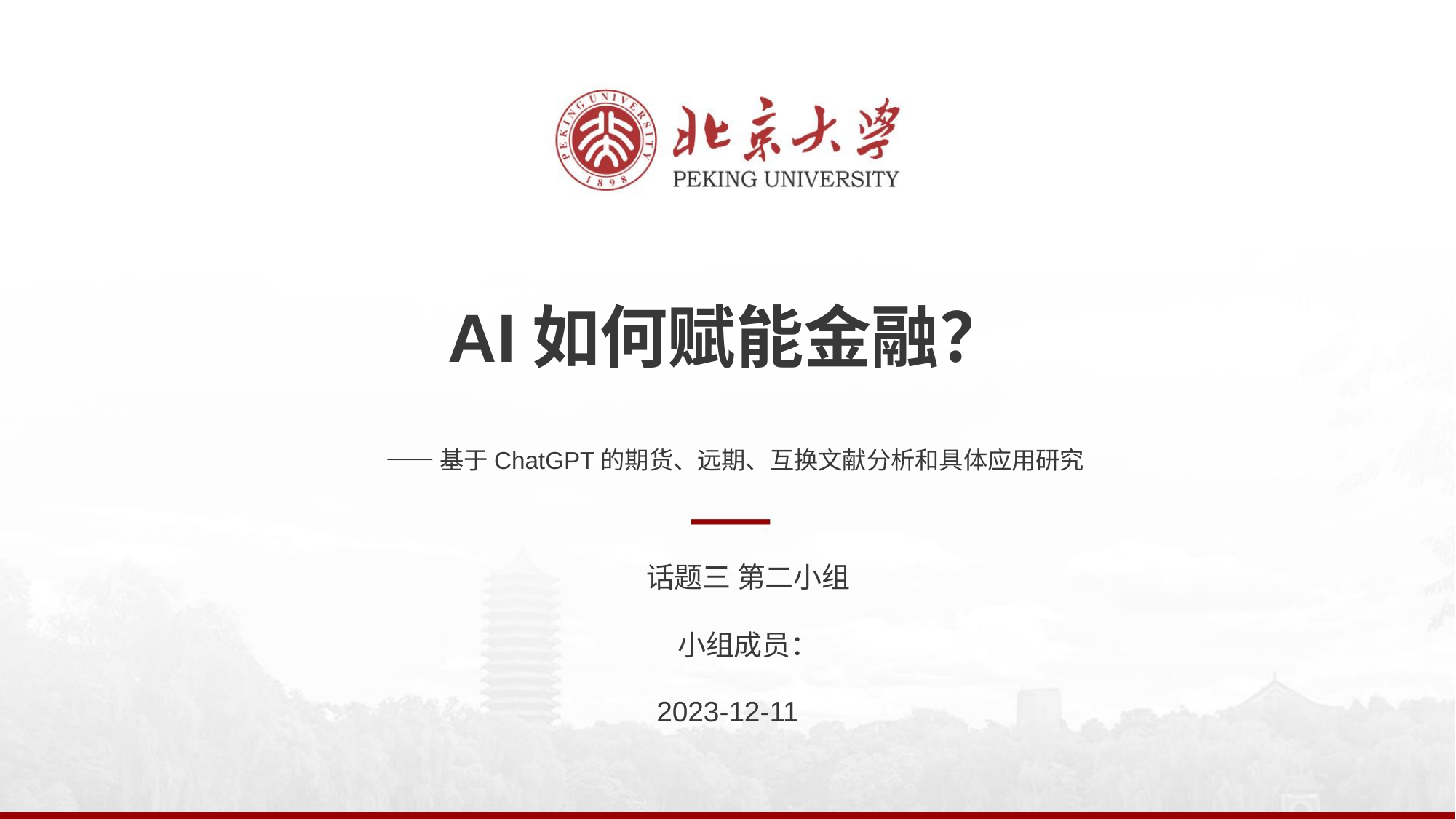

AI如何赋能金融？
——基于ChatGPT的期货、远期、互换文献分析和具体应用研究
话题三 第二小组

小组成员：
2023-12-11